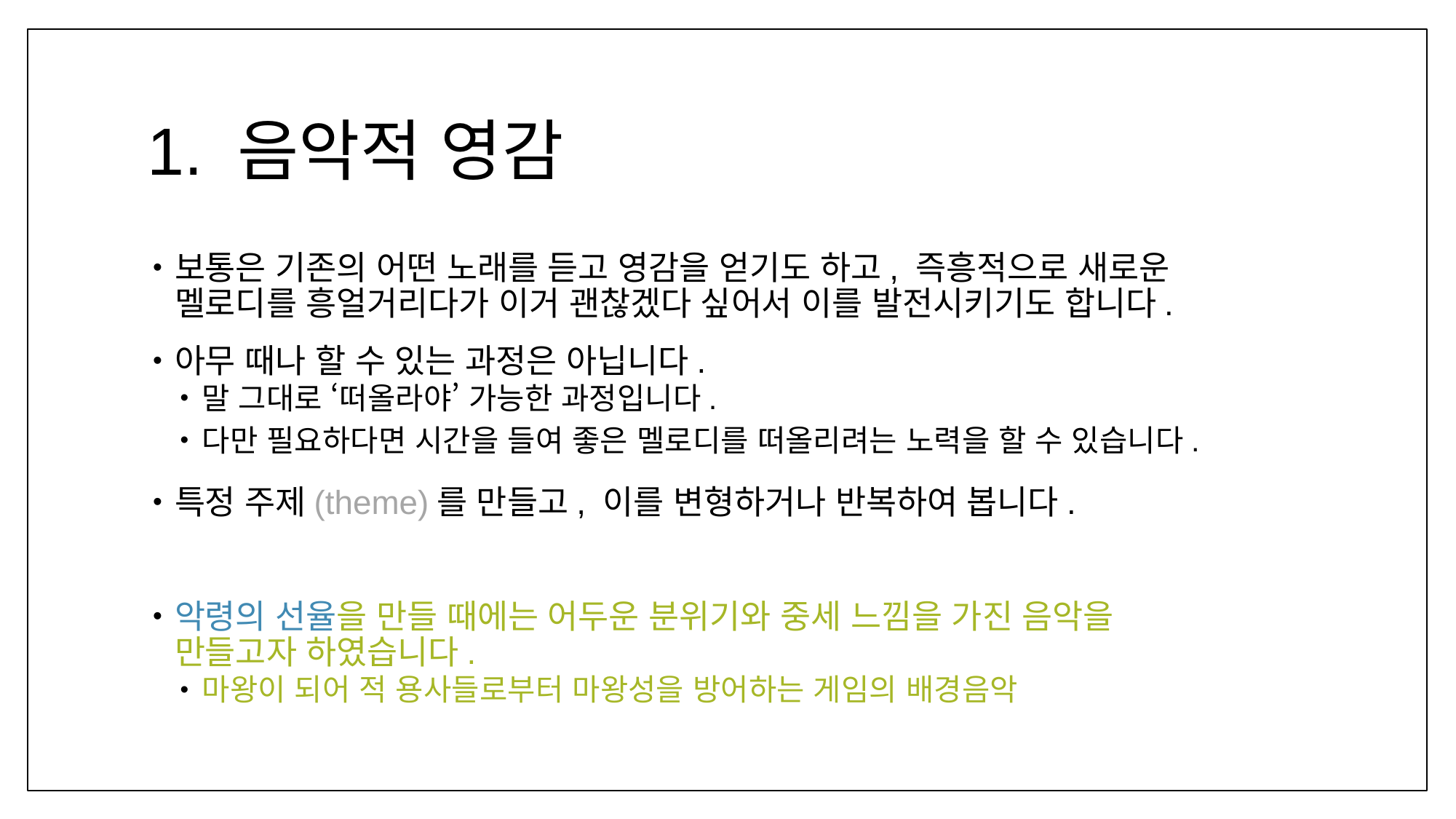

# 1. 음악적 영감
보통은 기존의 어떤 노래를 듣고 영감을 얻기도 하고, 즉흥적으로 새로운
멜로디를 흥얼거리다가 이거 괜찮겠다 싶어서 이를 발전시키기도 합니다.
아무 때나 할 수 있는 과정은 아닙니다.
말 그대로 ‘떠올라야’ 가능한 과정입니다.
다만 필요하다면 시간을 들여 좋은 멜로디를 떠올리려는 노력을 할 수 있습니다.
특정 주제(theme)를 만들고, 이를 변형하거나 반복하여 봅니다.

악령의 선율을 만들 때에는 어두운 분위기와 중세 느낌을 가진 음악을
만들고자 하였습니다.
마왕이 되어 적 용사들로부터 마왕성을 방어하는 게임의 배경음악